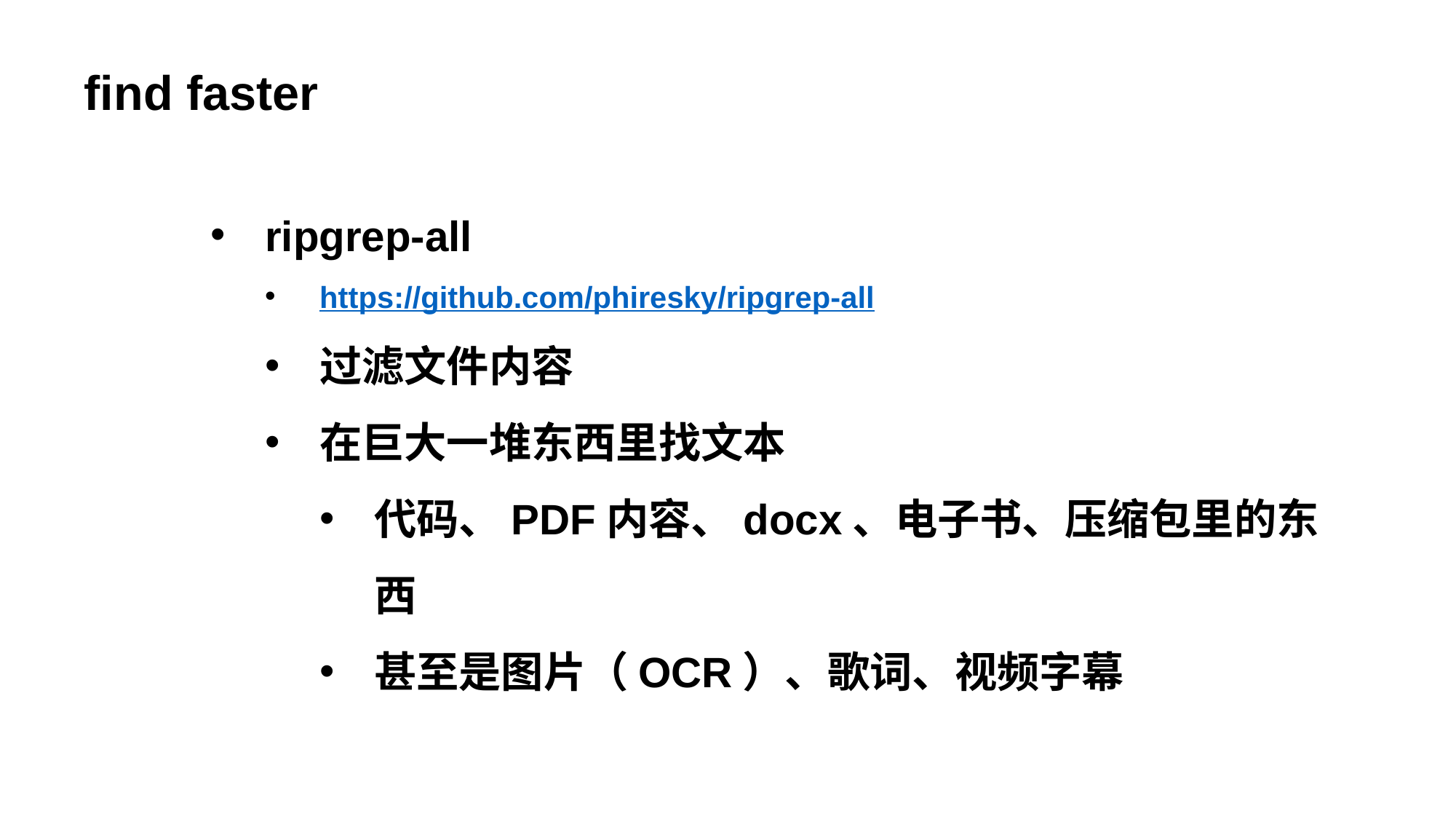

find faster
ripgrep-all
https://github.com/phiresky/ripgrep-all
过滤文件内容
在巨大一堆东西里找文本
代码、PDF内容、docx、电子书、压缩包里的东西
甚至是图片（OCR）、歌词、视频字幕